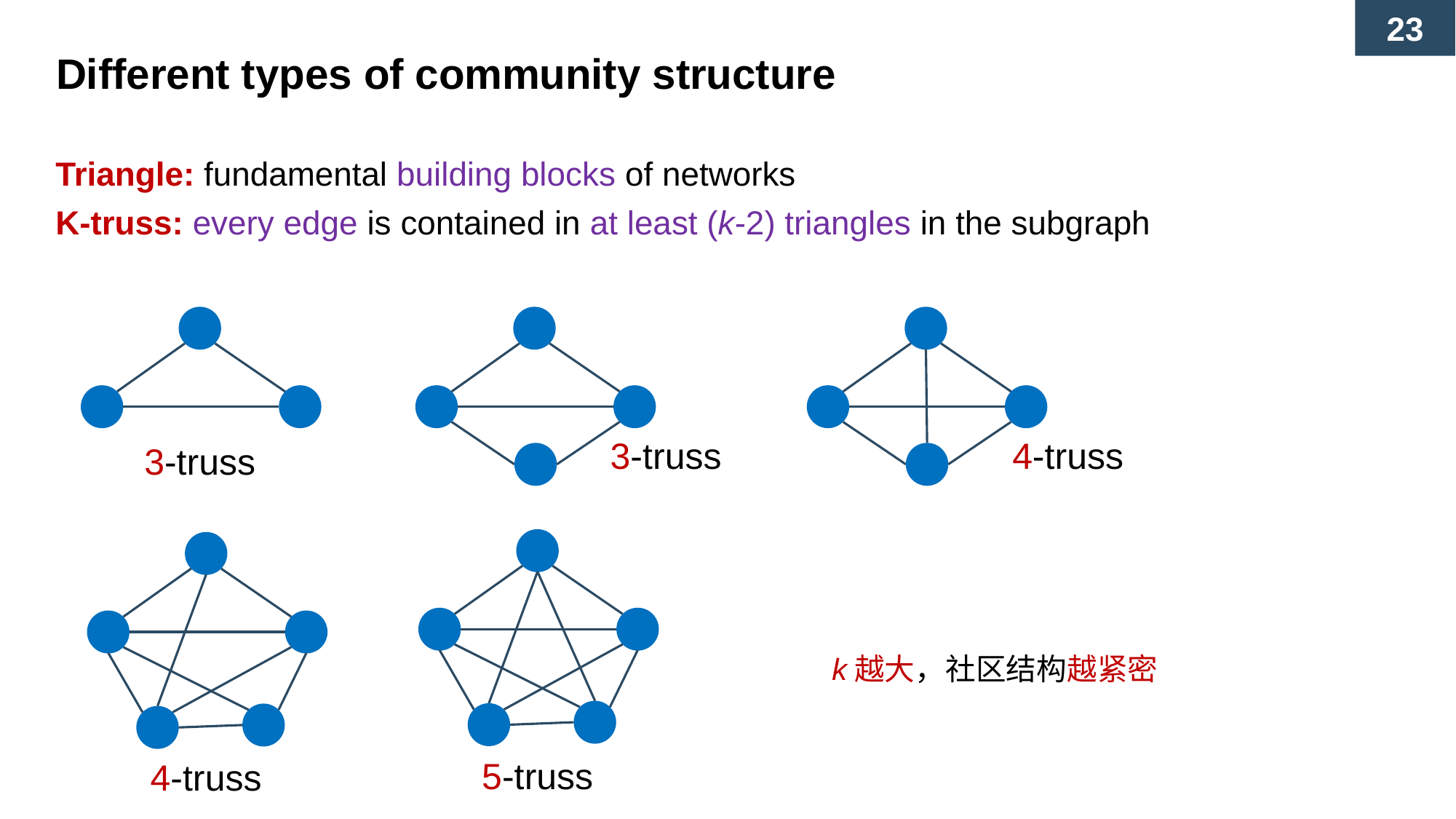

Different types of community structure
Triangle: fundamental building blocks of networks
K-truss: every edge is contained in at least (k-2) triangles in the subgraph

4-truss
3-truss
3-truss

k越大，社区结构越紧密

5-truss
4-truss